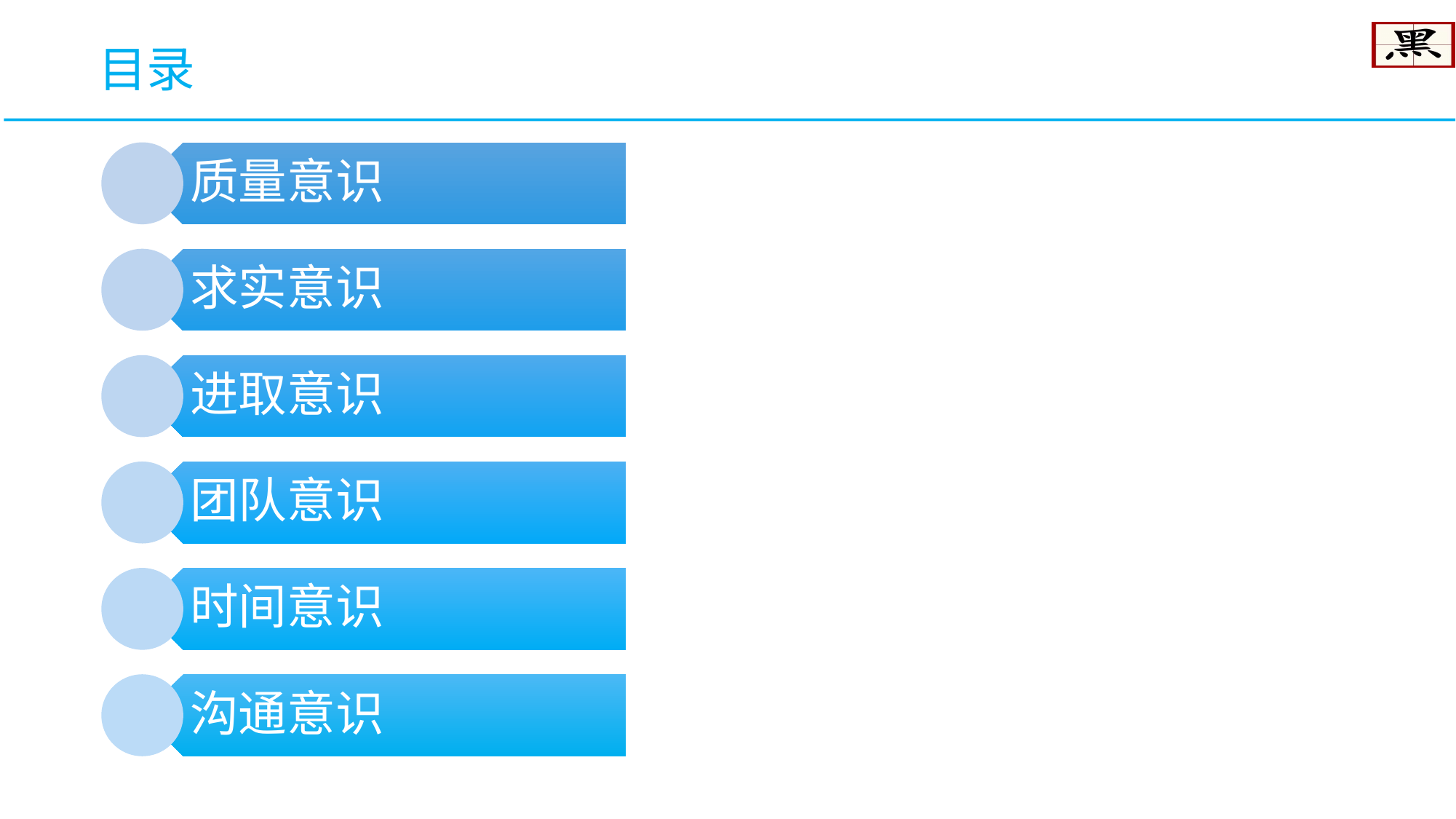

# 目录
质量意识
求实意识
进取意识
团队意识
时间意识
沟通意识